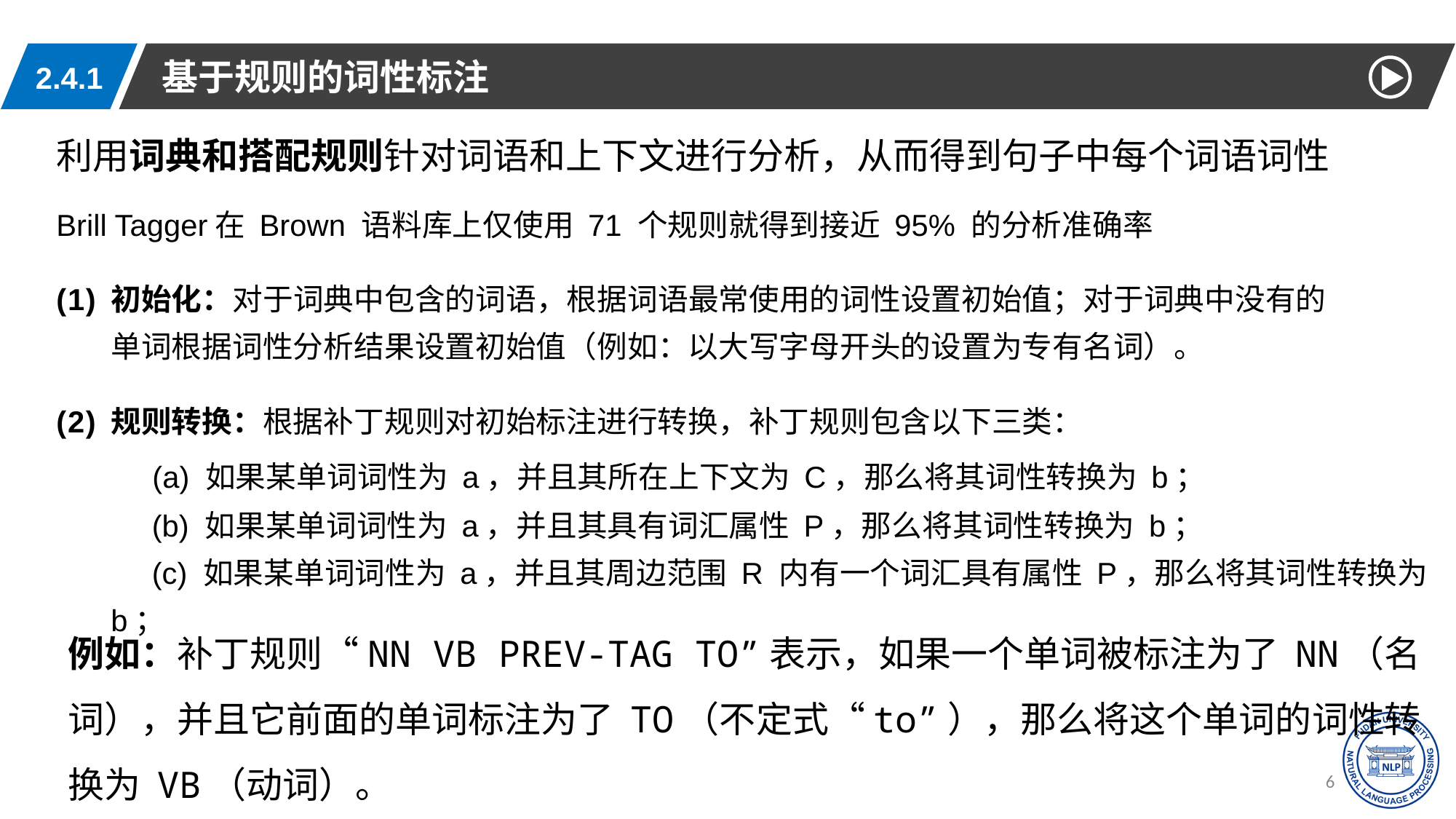

基于规则的词性标注
2.4.1

利用词典和搭配规则针对词语和上下文进行分析，从而得到句子中每个词语词性
Brill Tagger在 Brown 语料库上仅使用 71 个规则就得到接近 95% 的分析准确率
初始化：对于词典中包含的词语，根据词语最常使用的词性设置初始值；对于词典中没有的
单词根据词性分析结果设置初始值（例如：以大写字母开头的设置为专有名词）。
规则转换：根据补丁规则对初始标注进行转换，补丁规则包含以下三类：
    (a) 如果某单词词性为 a，并且其所在上下文为 C，那么将其词性转换为 b；
     (b) 如果某单词词性为 a，并且其具有词汇属性 P，那么将其词性转换为 b；
     (c) 如果某单词词性为 a，并且其周边范围 R 内有一个词汇具有属性 P，那么将其词性转换为 b；
例如：补丁规则“NN VB PREV-TAG TO”表示，如果一个单词被标注为了 NN（名词），并且它前面的单词标注为了 TO（不定式“to”），那么将这个单词的词性转换为 VB（动词）。
60